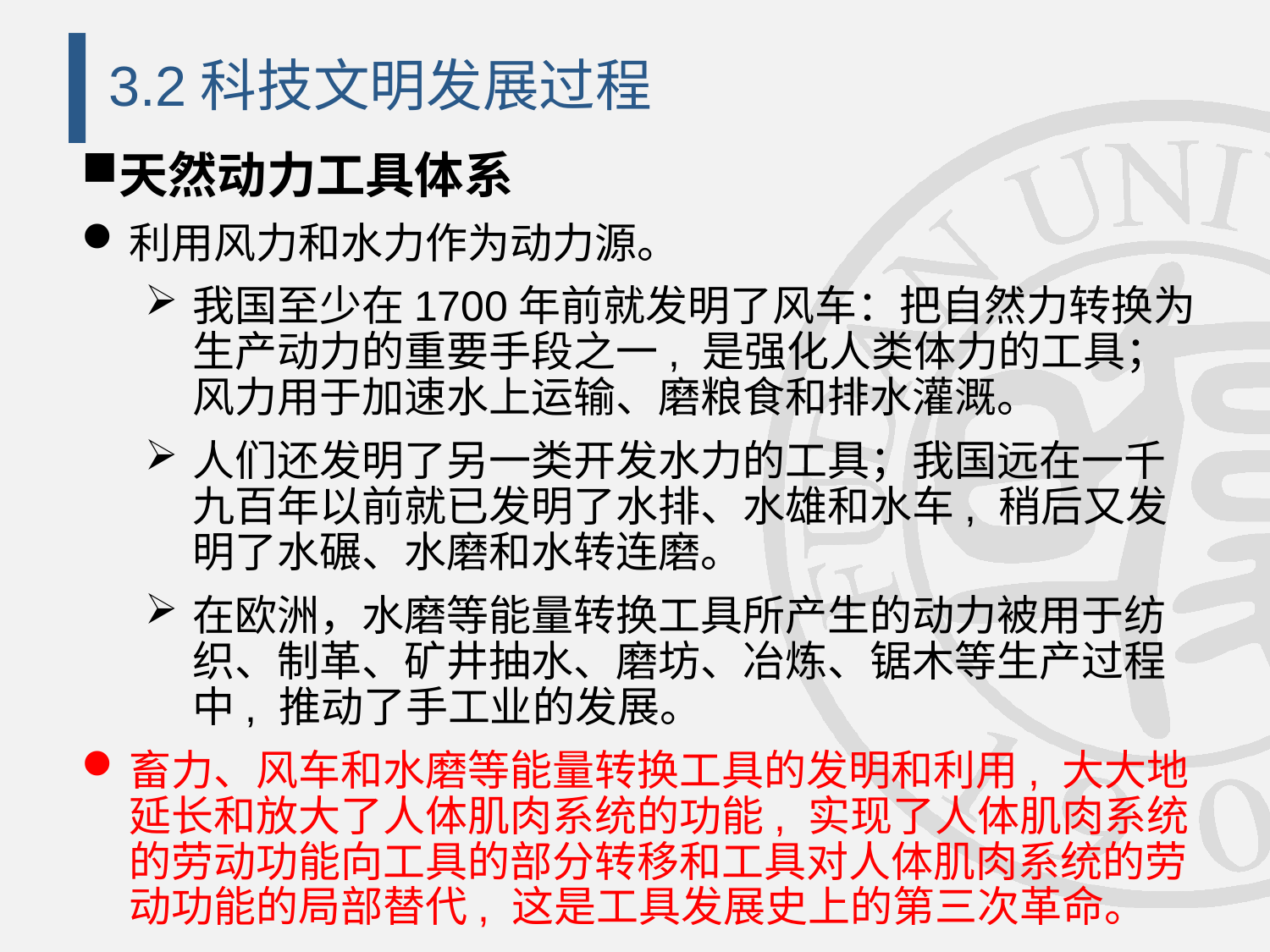

# 3.2科技文明发展过程
天然动力工具体系
利用风力和水力作为动力源。
我国至少在1700年前就发明了风车：把自然力转换为生产动力的重要手段之一, 是强化人类体力的工具；风力用于加速水上运输、磨粮食和排水灌溉。
人们还发明了另一类开发水力的工具；我国远在一千九百年以前就已发明了水排、水雄和水车, 稍后又发明了水碾、水磨和水转连磨。
在欧洲，水磨等能量转换工具所产生的动力被用于纺织、制革、矿井抽水、磨坊、冶炼、锯木等生产过程中, 推动了手工业的发展。
畜力、风车和水磨等能量转换工具的发明和利用, 大大地延长和放大了人体肌肉系统的功能, 实现了人体肌肉系统的劳动功能向工具的部分转移和工具对人体肌肉系统的劳动功能的局部替代, 这是工具发展史上的第三次革命。